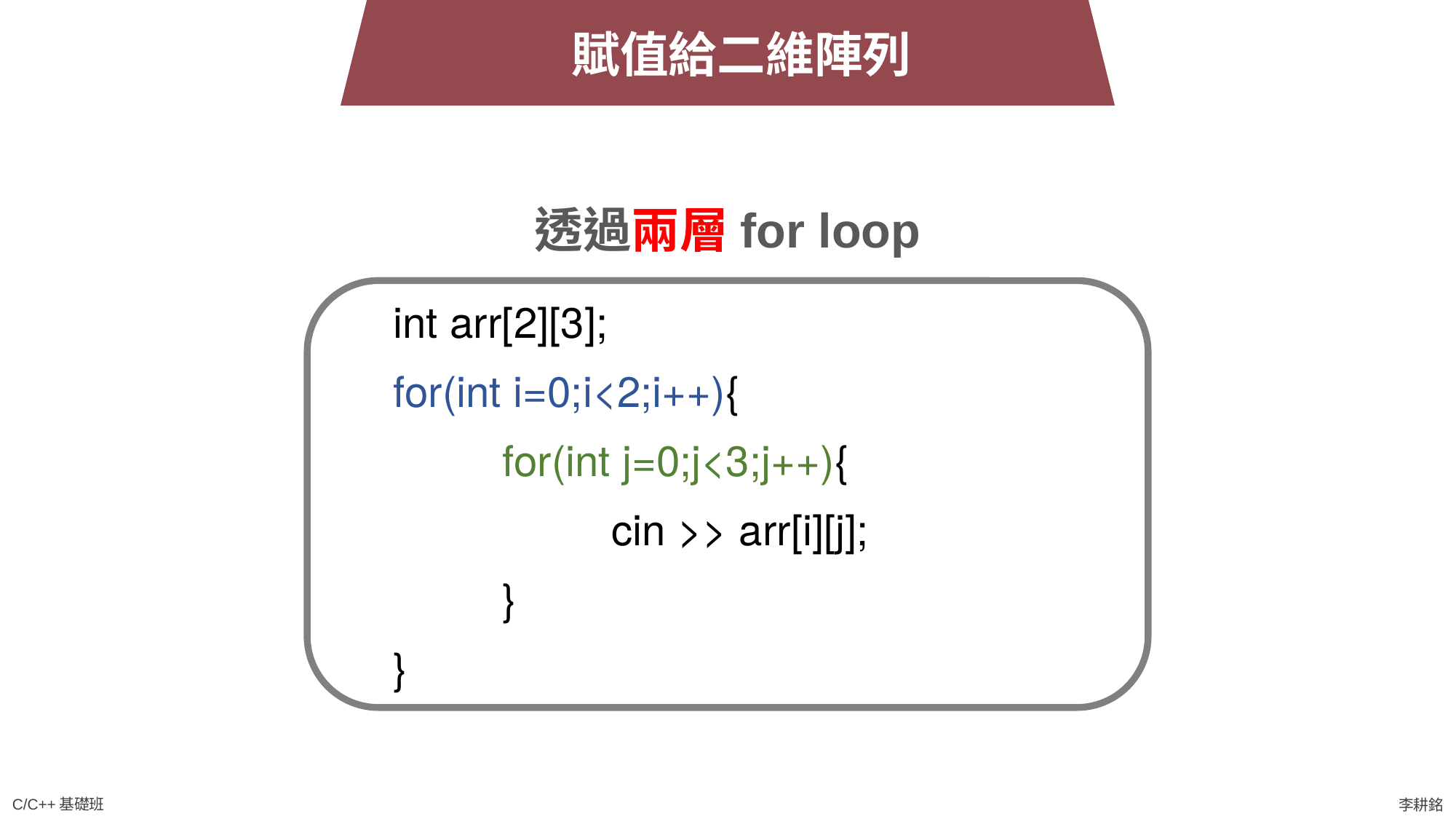

賦值給二維陣列
透過兩層for loop
int arr[2][3];
for(int i=0;i<2;i++){
	for(int j=0;j<3;j++){
		cin >> arr[i][j];
	}
}
C/C++基礎班
李耕銘